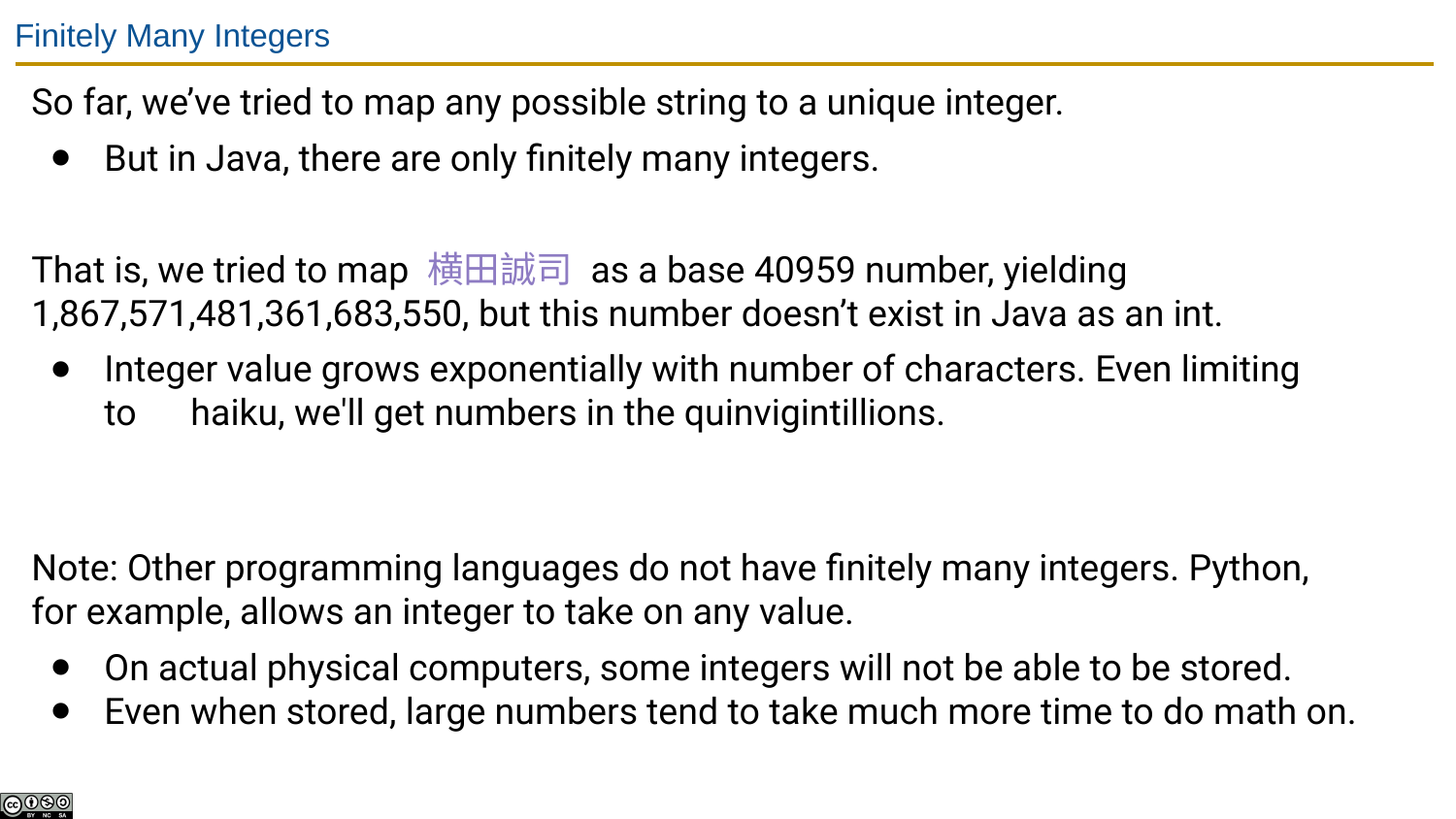

# Finitely Many Integers
So far, we’ve tried to map any possible string to a unique integer.
But in Java, there are only finitely many integers.

That is, we tried to map 横田誠司 as a base 40959 number, yielding 1,867,571,481,361,683,550, but this number doesn’t exist in Java as an int.
Integer value grows exponentially with number of characters. Even limiting to　haiku, we'll get numbers in the quinvigintillions.

Note: Other programming languages do not have finitely many integers. Python, for example, allows an integer to take on any value.
On actual physical computers, some integers will not be able to be stored.
Even when stored, large numbers tend to take much more time to do math on.